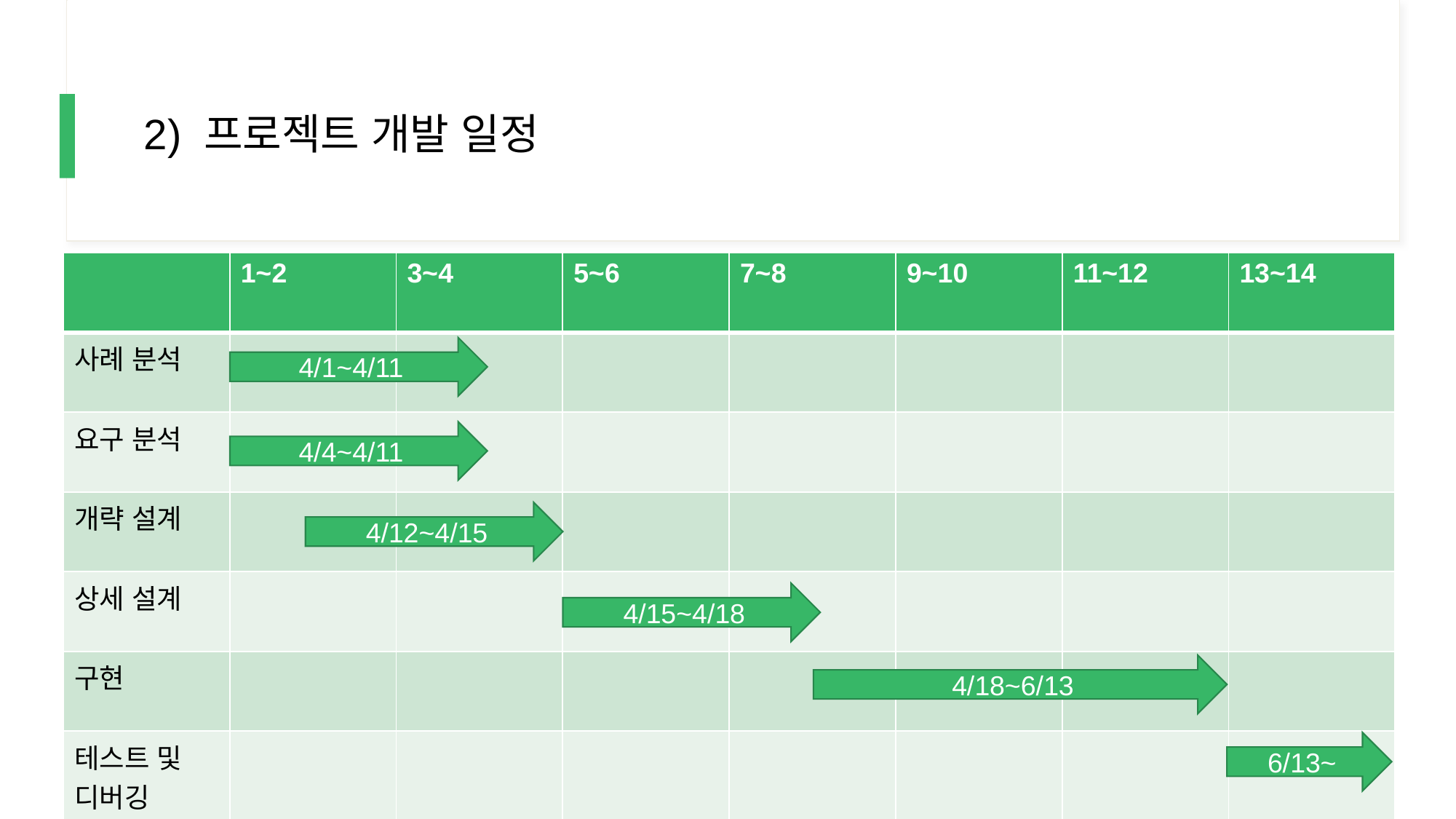

# 2) 프로젝트 개발 일정
|  | 1~2 | 3~4 | 5~6 | 7~8 | 9~10 | 11~12 | 13~14 |
| --- | --- | --- | --- | --- | --- | --- | --- |
| 사례 분석 |  |  |  |  |  |  |  |
| 요구 분석 |  |  |  |  |  |  |  |
| 개략 설계 |  |  |  |  |  |  |  |
| 상세 설계 |  |  |  |  |  |  |  |
| 구현 |  |  |  |  |  |  |  |
| 테스트 및 디버깅 |  |  |  |  |  |  |  |
4/1~4/11
4/4~4/11
4/12~4/15
4/15~4/18
4/18~6/13
6/13~